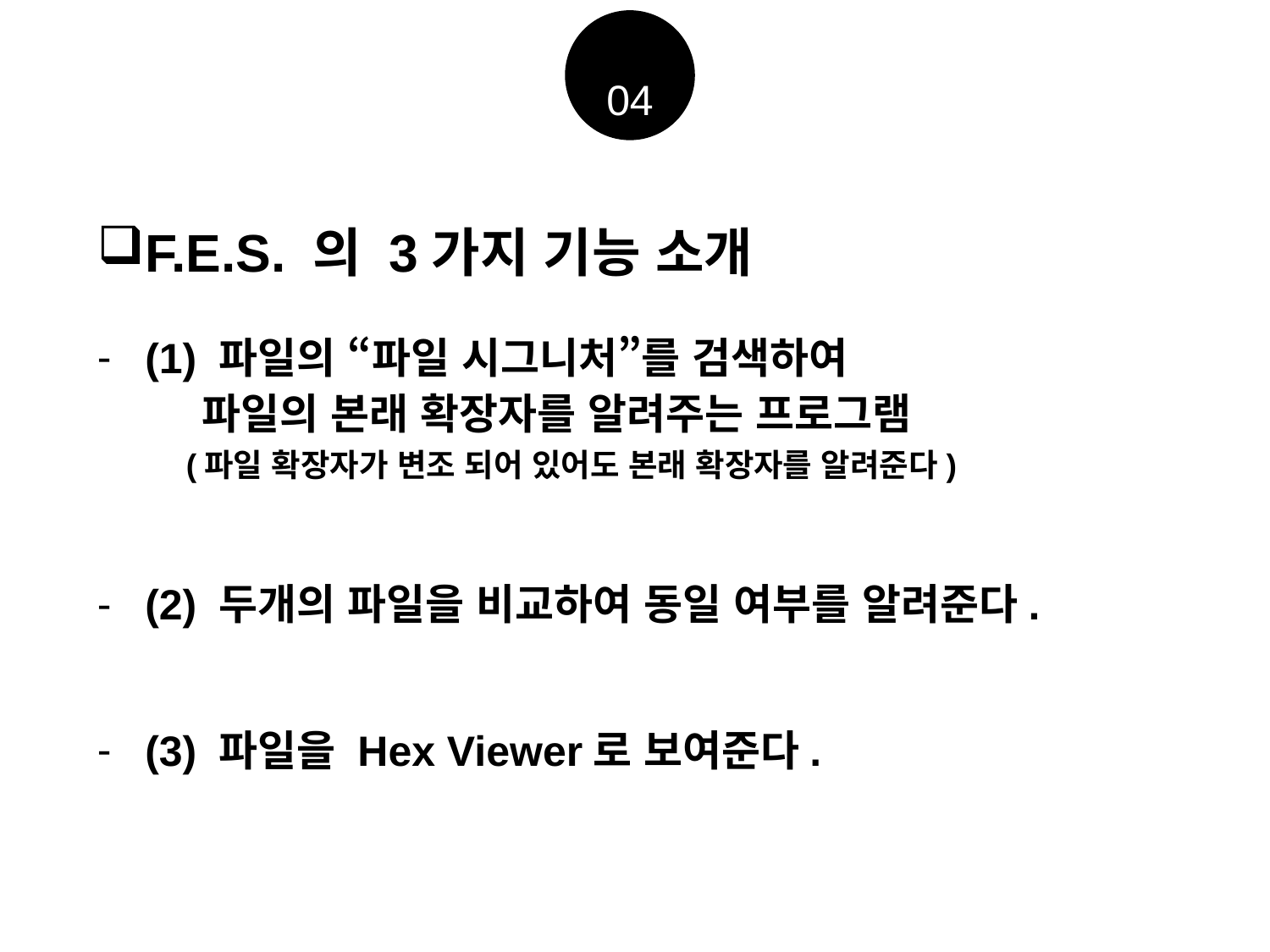

04

F.E.S. 의 3가지 기능 소개

(1) 파일의 “파일 시그니처”를 검색하여
        파일의 본래 확장자를 알려주는 프로그램
          (파일 확장자가 변조 되어 있어도 본래 확장자를 알려준다)

(2) 두개의 파일을 비교하여 동일 여부를 알려준다.

(3) 파일을 Hex Viewer로 보여준다.